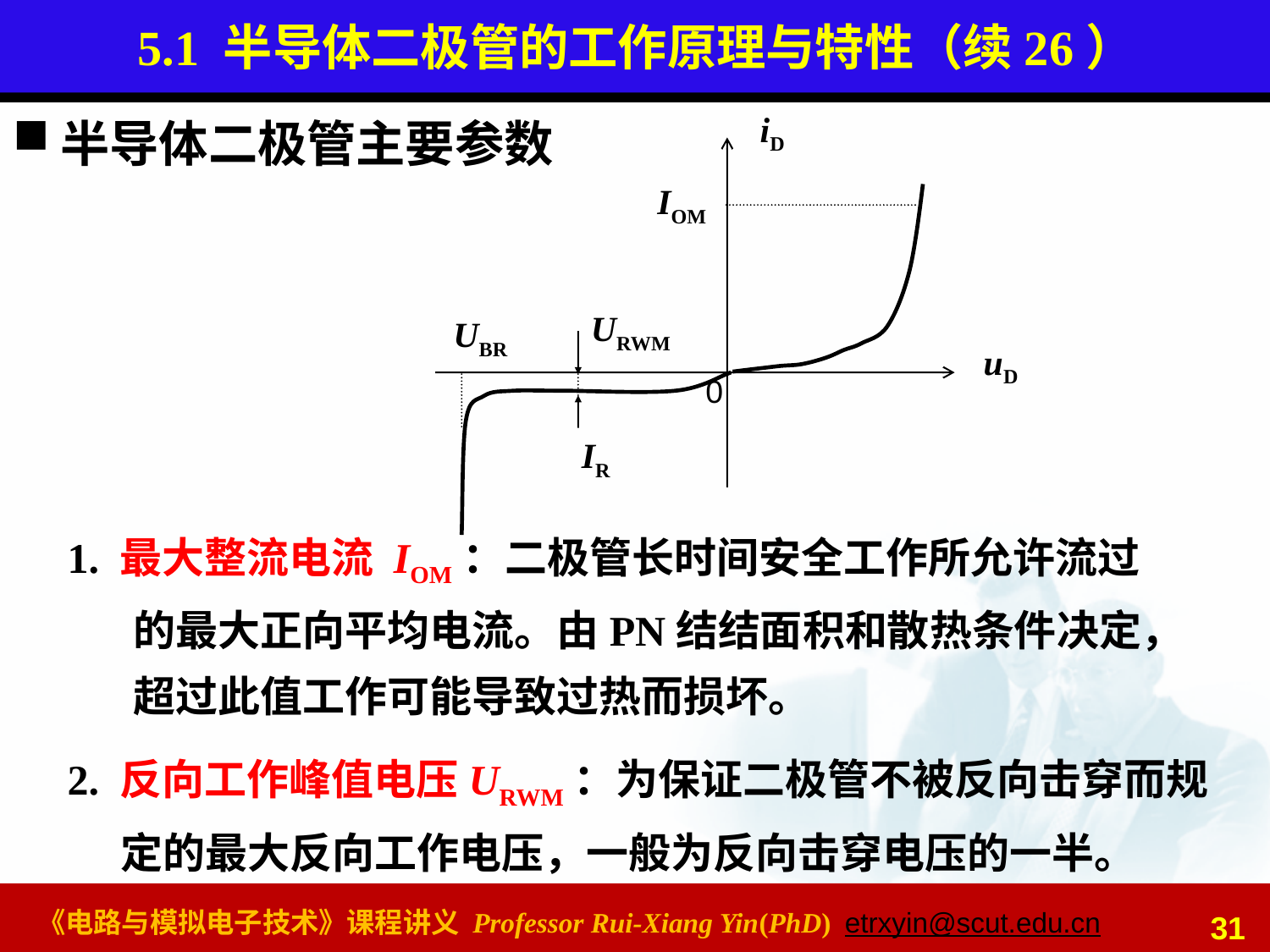

# 5.1 半导体二极管的工作原理与特性（续26）
iD

IOM

URWM
UBR

uD
0

IR
半导体二极管主要参数
1. 最大整流电流 IOM：二极管长时间安全工作所允许流过的最大正向平均电流。由PN结结面积和散热条件决定，超过此值工作可能导致过热而损坏。
2. 反向工作峰值电压URWM：为保证二极管不被反向击穿而规定的最大反向工作电压，一般为反向击穿电压的一半。
31